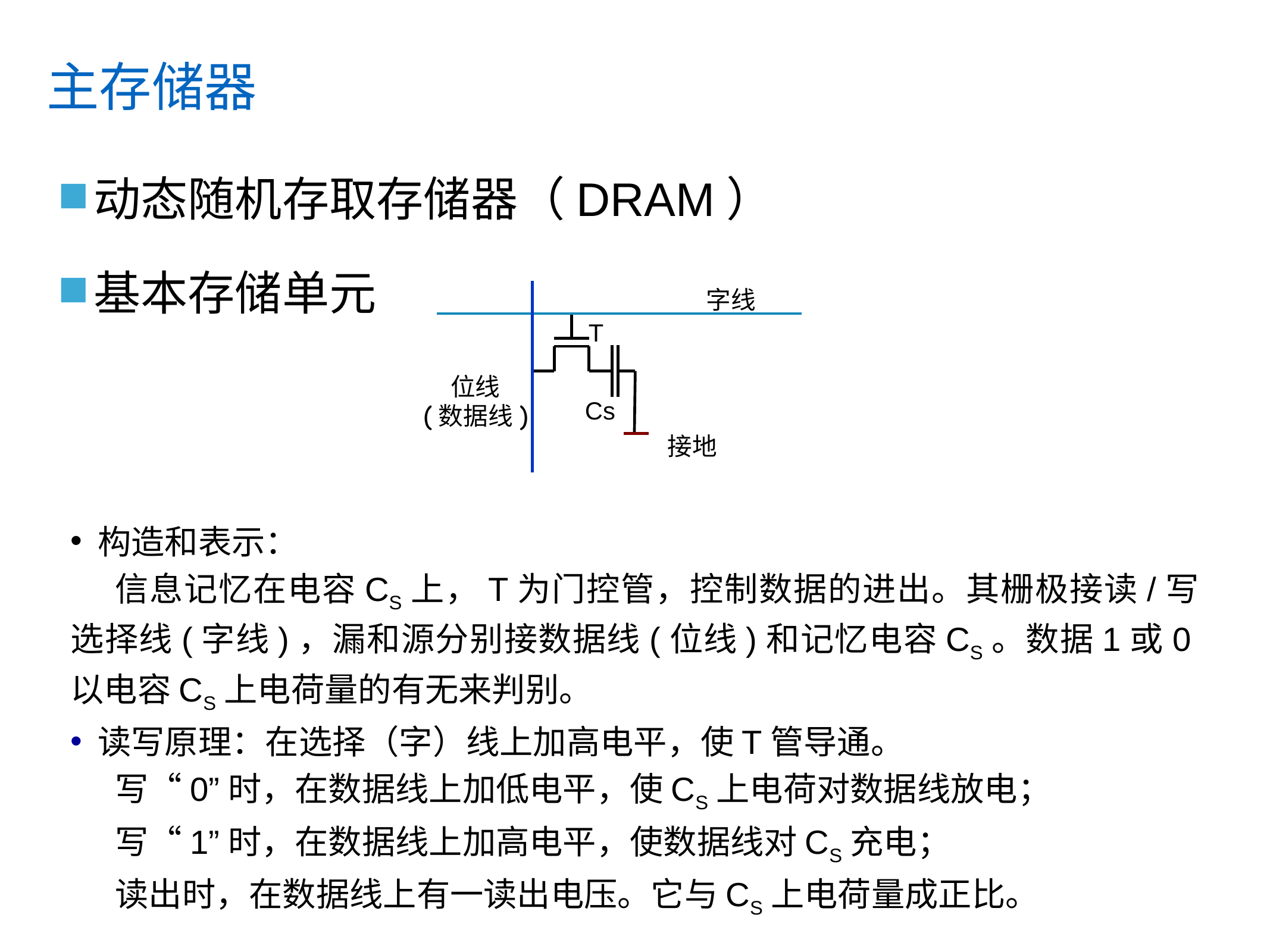

# 主存储器
动态随机存取存储器（DRAM）
基本存储单元

字线

T

位线
(数据线)

Cs
接地

 构造和表示：
信息记忆在电容CS上，T为门控管，控制数据的进出。其栅极接读/写选择线(字线)，漏和源分别接数据线(位线)和记忆电容CS。数据1或0以电容CS上电荷量的有无来判别。
 读写原理：在选择（字）线上加高电平，使T管导通。
写“0”时，在数据线上加低电平，使CS上电荷对数据线放电；
写“1”时，在数据线上加高电平，使数据线对CS充电；
读出时，在数据线上有一读出电压。它与CS上电荷量成正比。
21